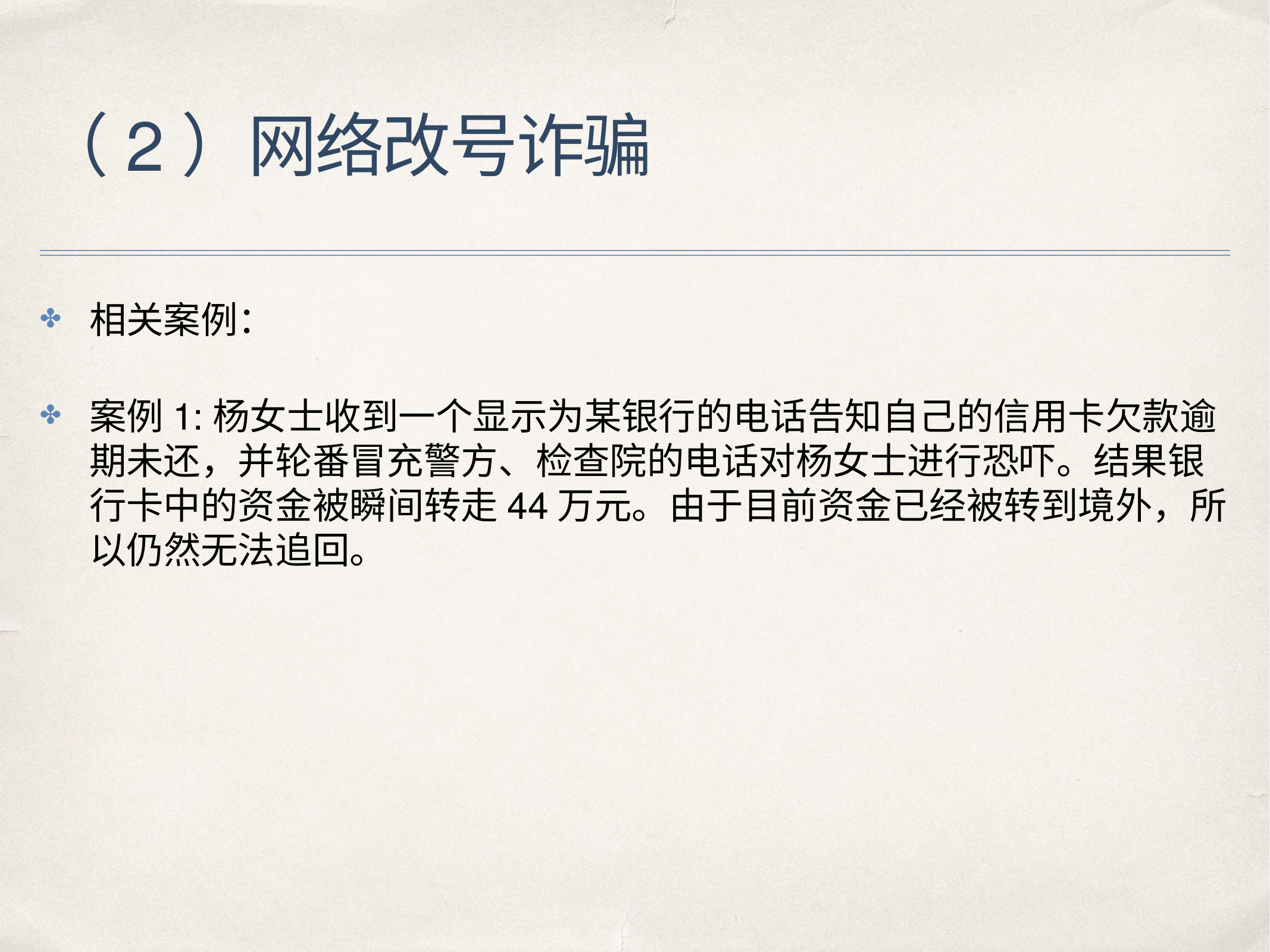

14
# （2）网络改号诈骗
相关案例：
案例1:杨女士收到一个显示为某银行的电话告知自己的信用卡欠款逾期未还，并轮番冒充警方、检查院的电话对杨女士进行恐吓。结果银行卡中的资金被瞬间转走44万元。由于目前资金已经被转到境外，所以仍然无法追回。